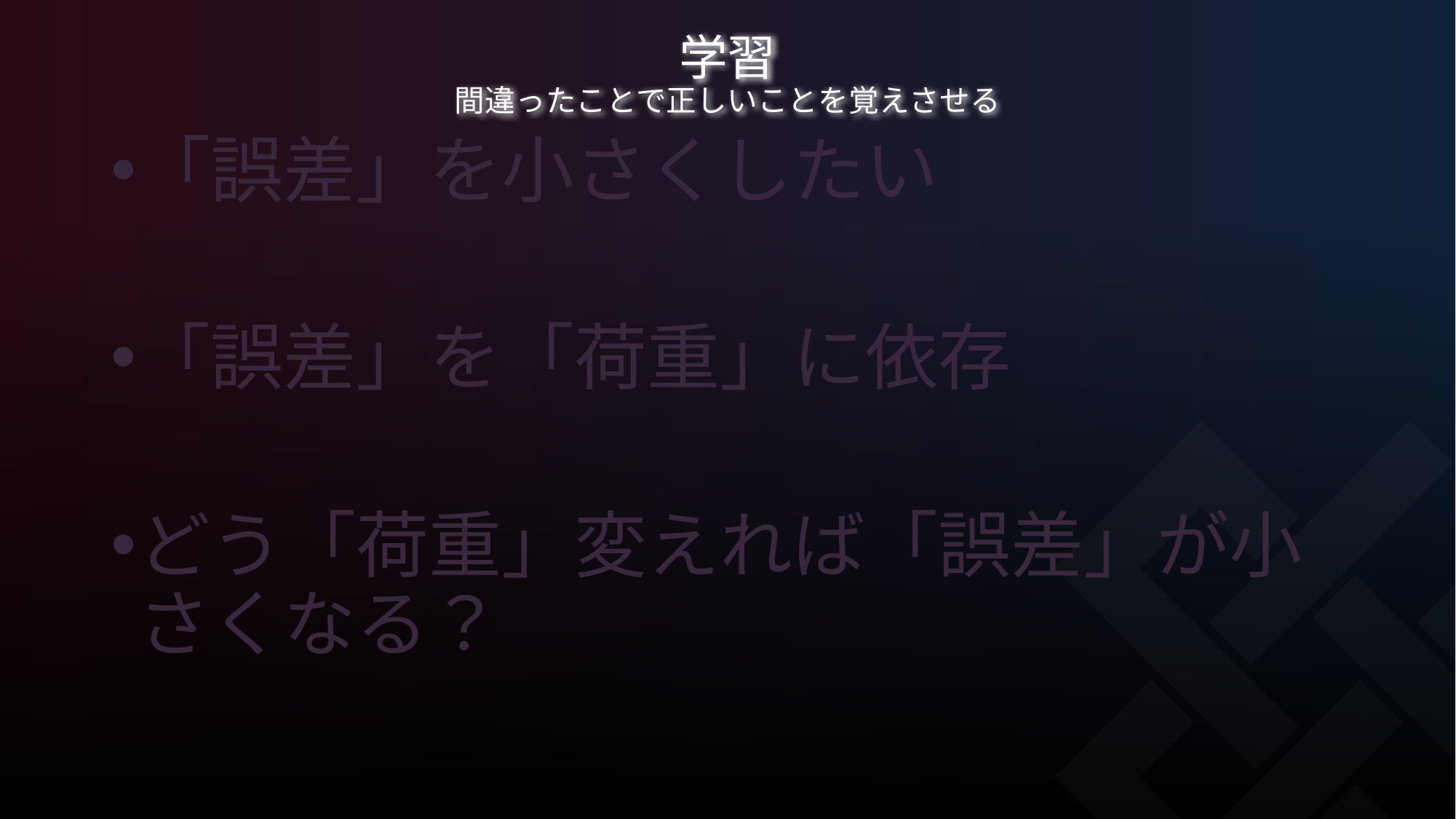

# 学習 間違ったことで正しいことを覚えさせる
「誤差」を小さくしたい

「誤差」を「荷重」に依存

どう「荷重」変えれば「誤差」が小さくなる？